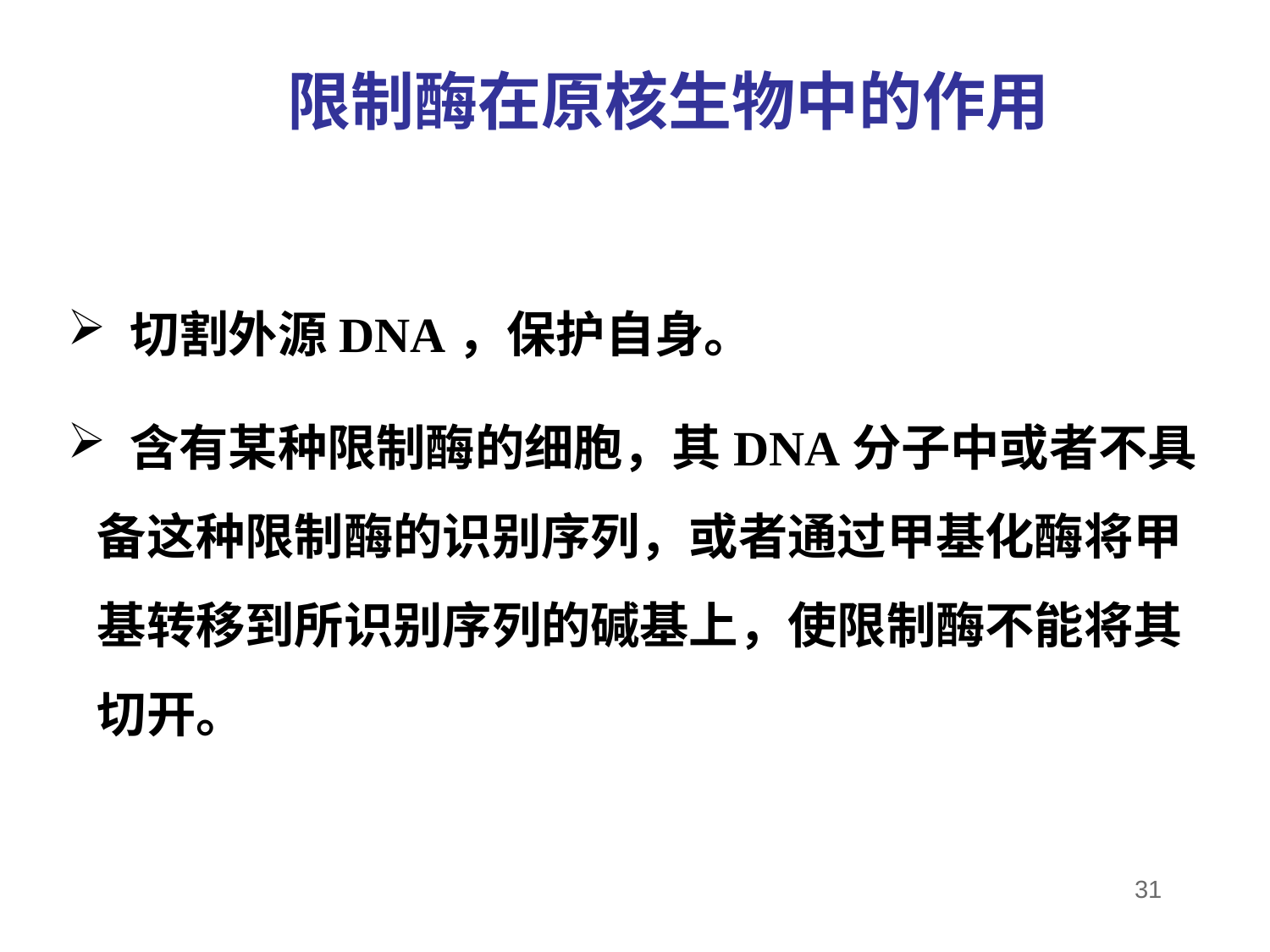

限制酶在原核生物中的作用
 切割外源DNA，保护自身。
 含有某种限制酶的细胞，其DNA分子中或者不具备这种限制酶的识别序列，或者通过甲基化酶将甲基转移到所识别序列的碱基上，使限制酶不能将其切开。
31